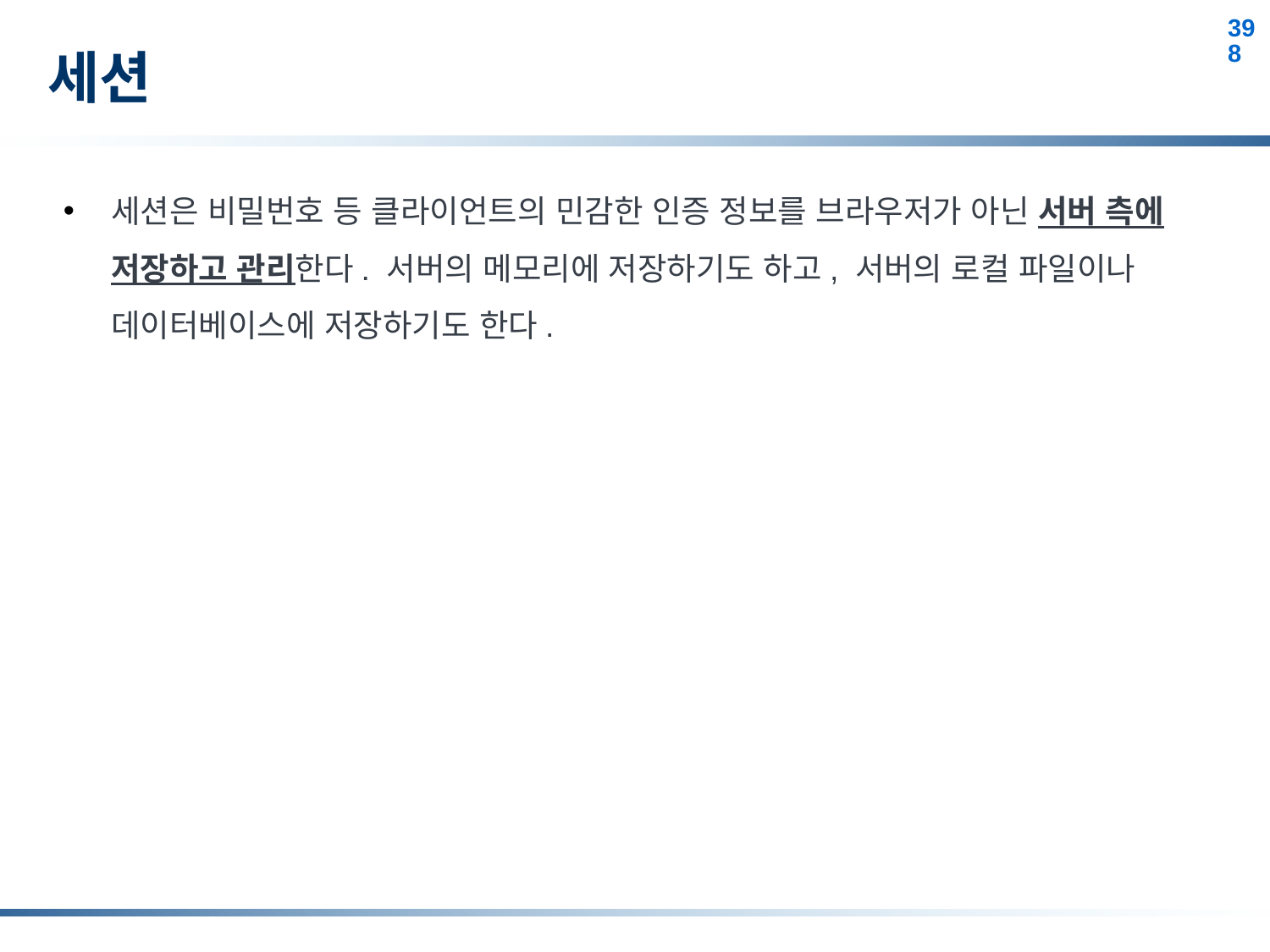

# 세션
세션은 비밀번호 등 클라이언트의 민감한 인증 정보를 브라우저가 아닌 서버 측에 저장하고 관리한다. 서버의 메모리에 저장하기도 하고, 서버의 로컬 파일이나 데이터베이스에 저장하기도 한다.